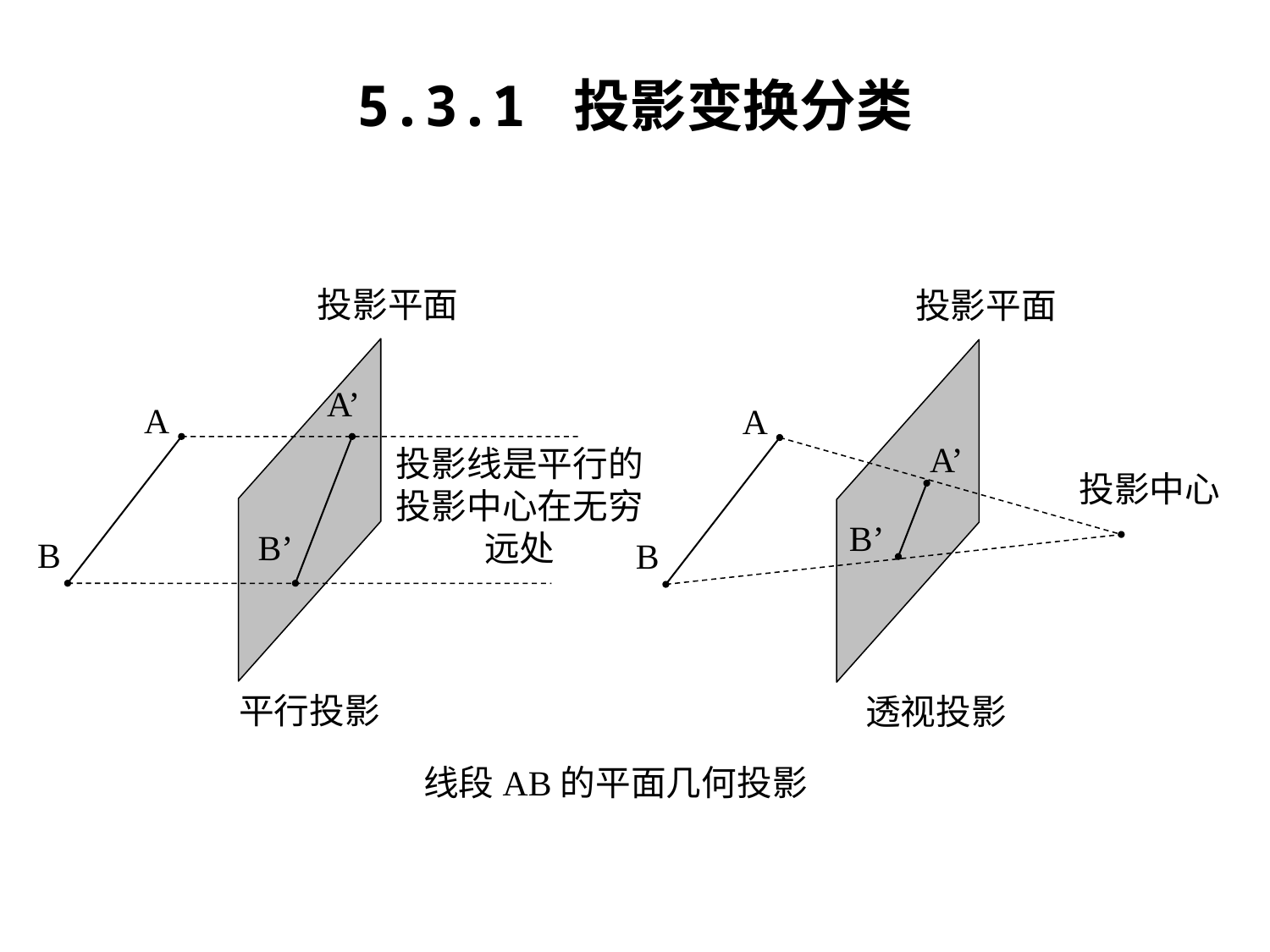

# 5.3.1 投影变换分类

投影平面

A’
A
投影线是平行的
投影中心在无穷远处
B’
B
平行投影
投影平面

A
A’

投影中心

B’
B

透视投影
线段AB的平面几何投影